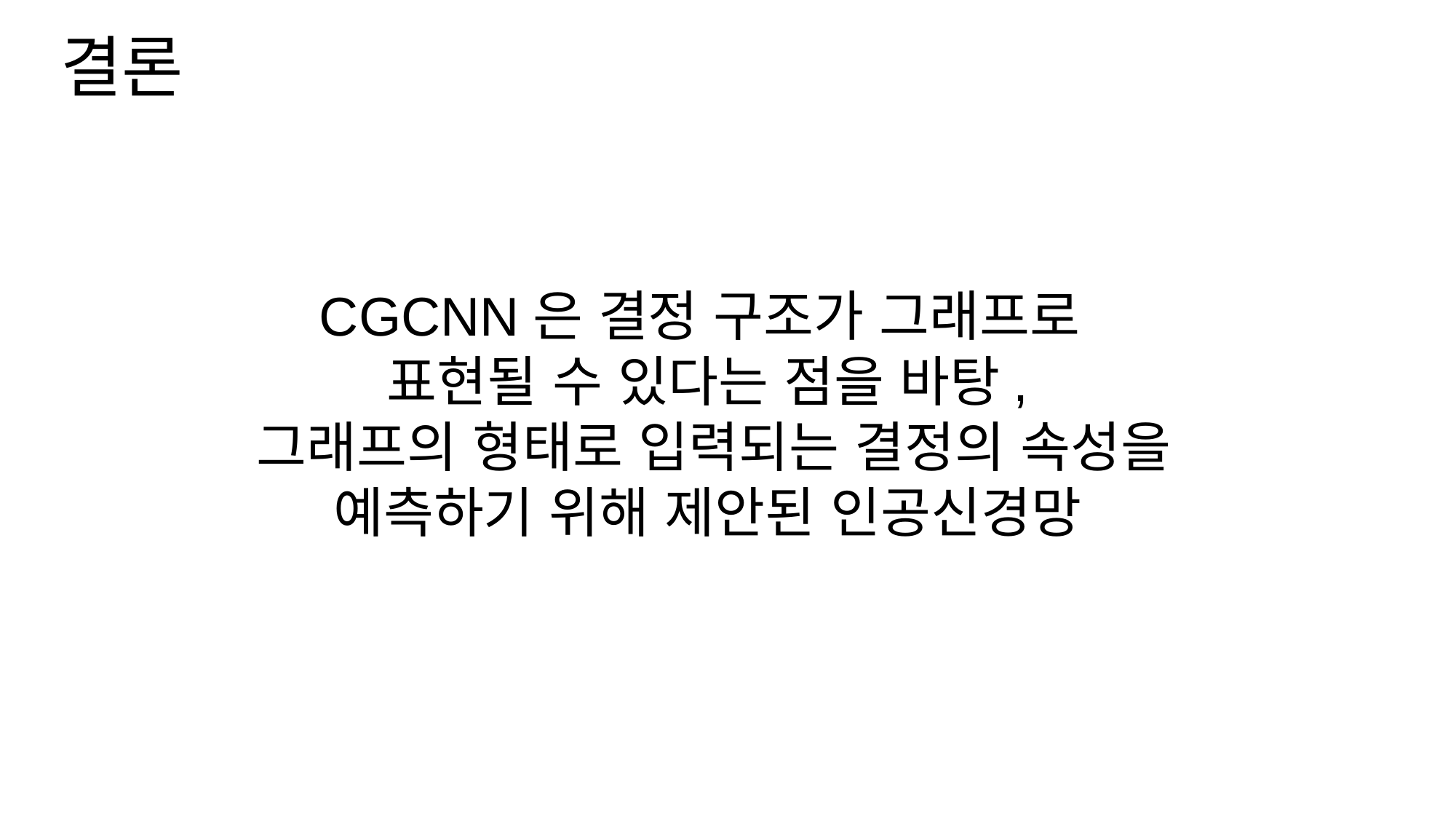

결론
CGCNN은 결정 구조가 그래프로
표현될 수 있다는 점을 바탕,
 그래프의 형태로 입력되는 결정의 속성을
예측하기 위해 제안된 인공신경망